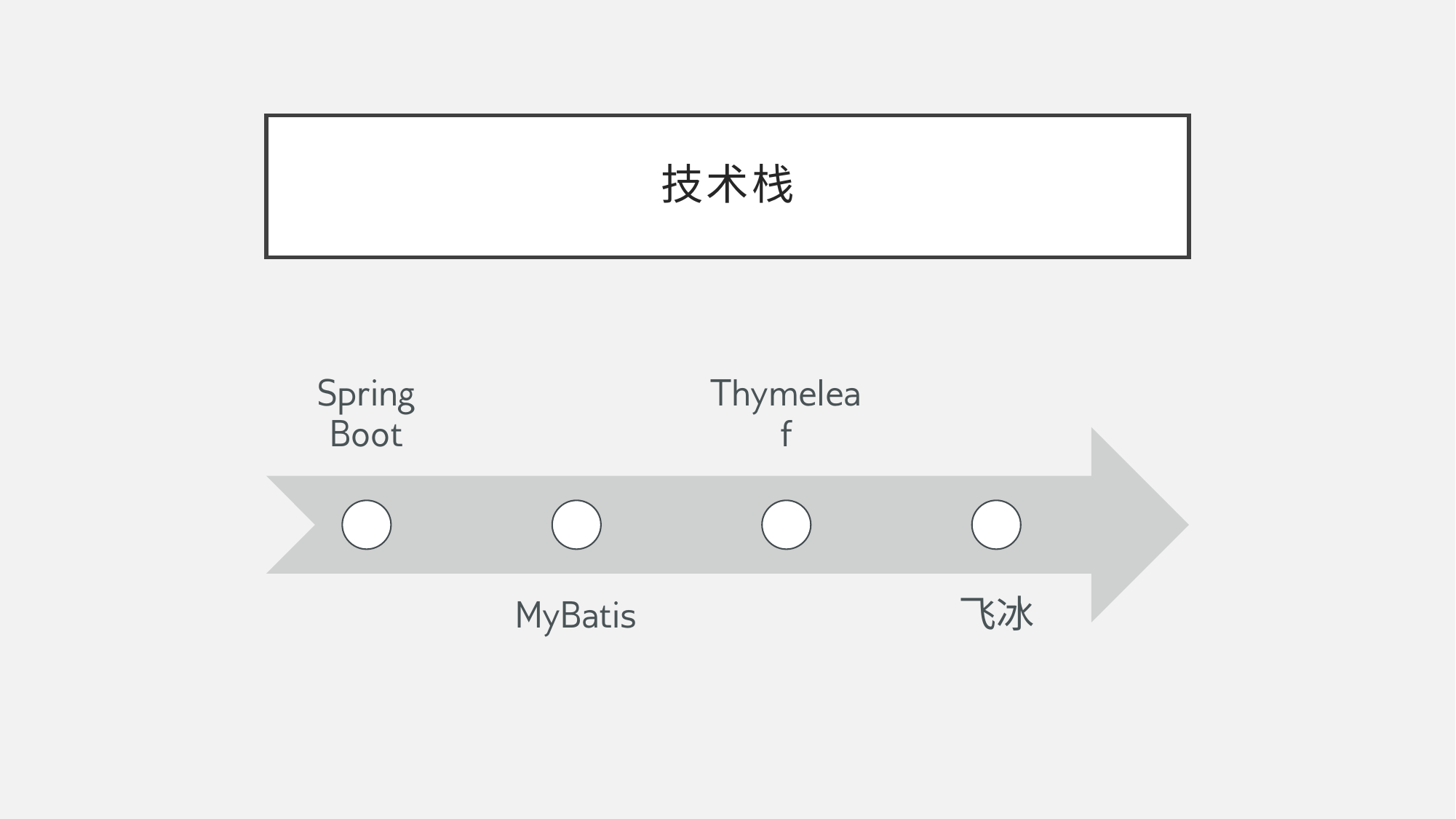

# 技术栈
Spring Boot
MyBatis
Thymeleaf
飞冰